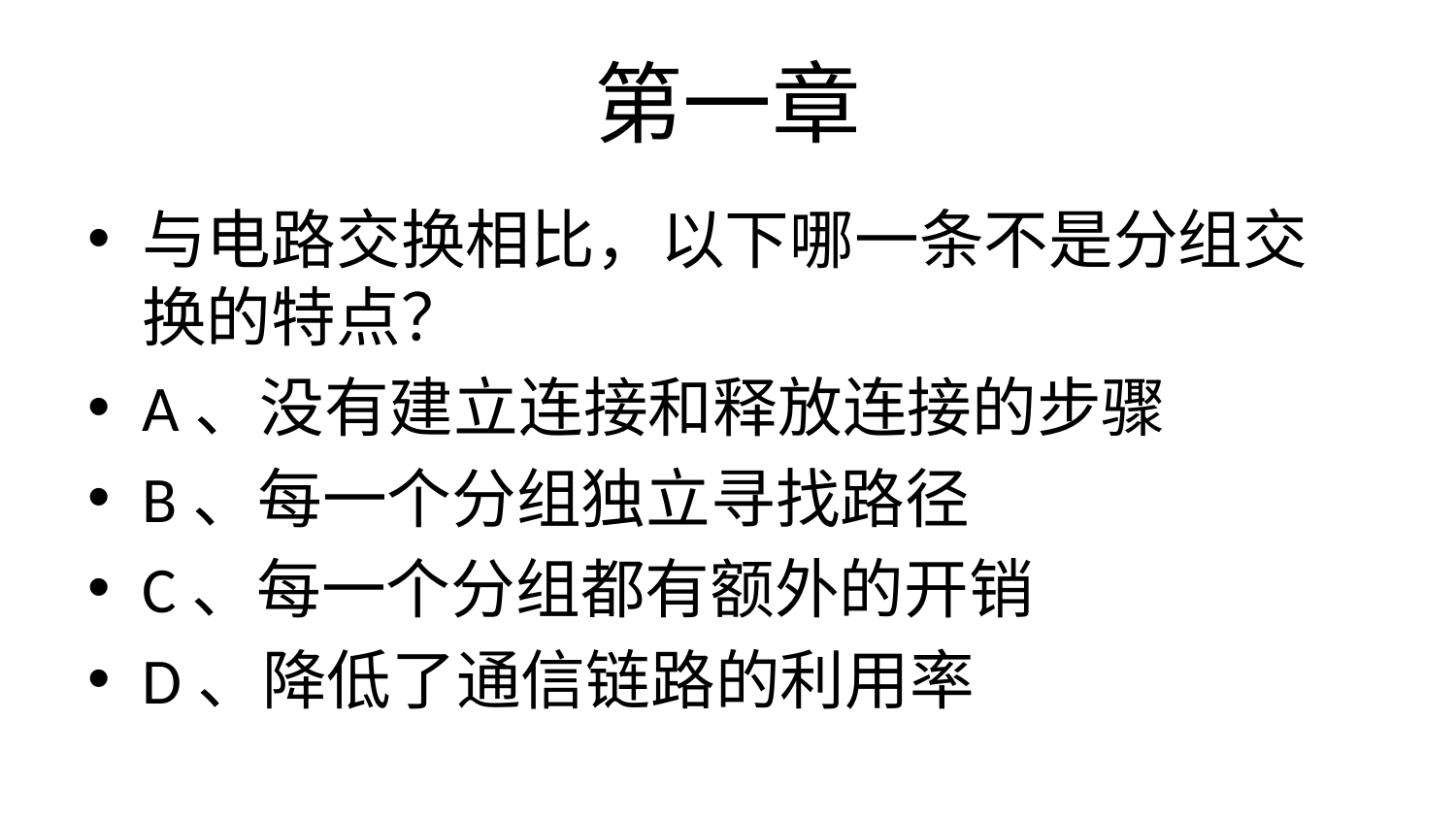

# 第一章
与电路交换相比，以下哪一条不是分组交换的特点？
A、没有建立连接和释放连接的步骤
B、每一个分组独立寻找路径
C、每一个分组都有额外的开销
D、降低了通信链路的利用率